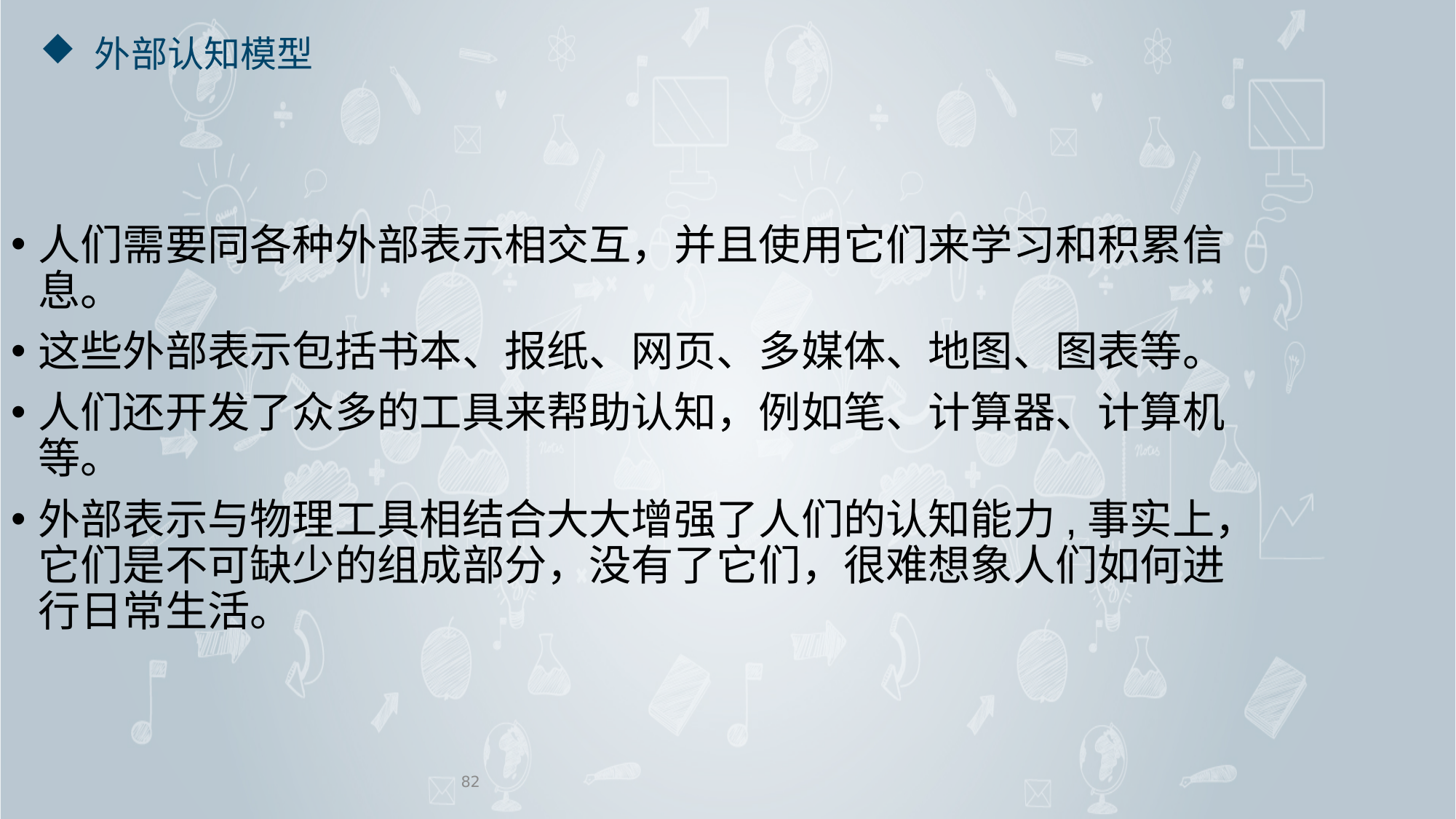

# 外部认知模型
人们需要同各种外部表示相交互，并且使用它们来学习和积累信息。
这些外部表示包括书本、报纸、网页、多媒体、地图、图表等。
人们还开发了众多的工具来帮助认知，例如笔、计算器、计算机等。
外部表示与物理工具相结合大大增强了人们的认知能力,事实上，它们是不可缺少的组成部分，没有了它们，很难想象人们如何进行日常生活。

82